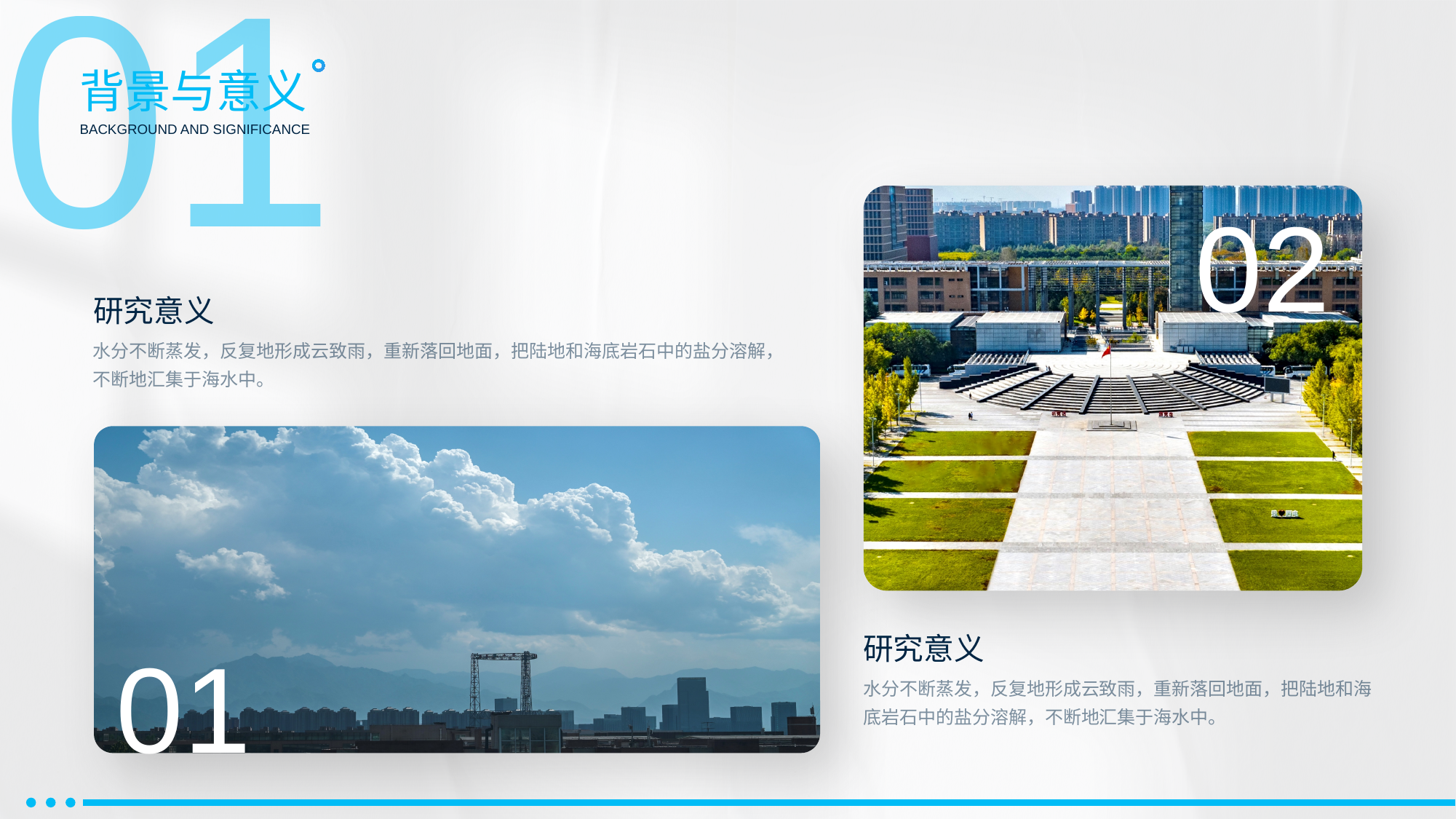

01
背景与意义

BACKGROUND AND SIGNIFICANCE

02
研究意义
水分不断蒸发，反复地形成云致雨，重新落回地面，把陆地和海底岩石中的盐分溶解，不断地汇集于海水中。

研究意义
01
水分不断蒸发，反复地形成云致雨，重新落回地面，把陆地和海底岩石中的盐分溶解，不断地汇集于海水中。